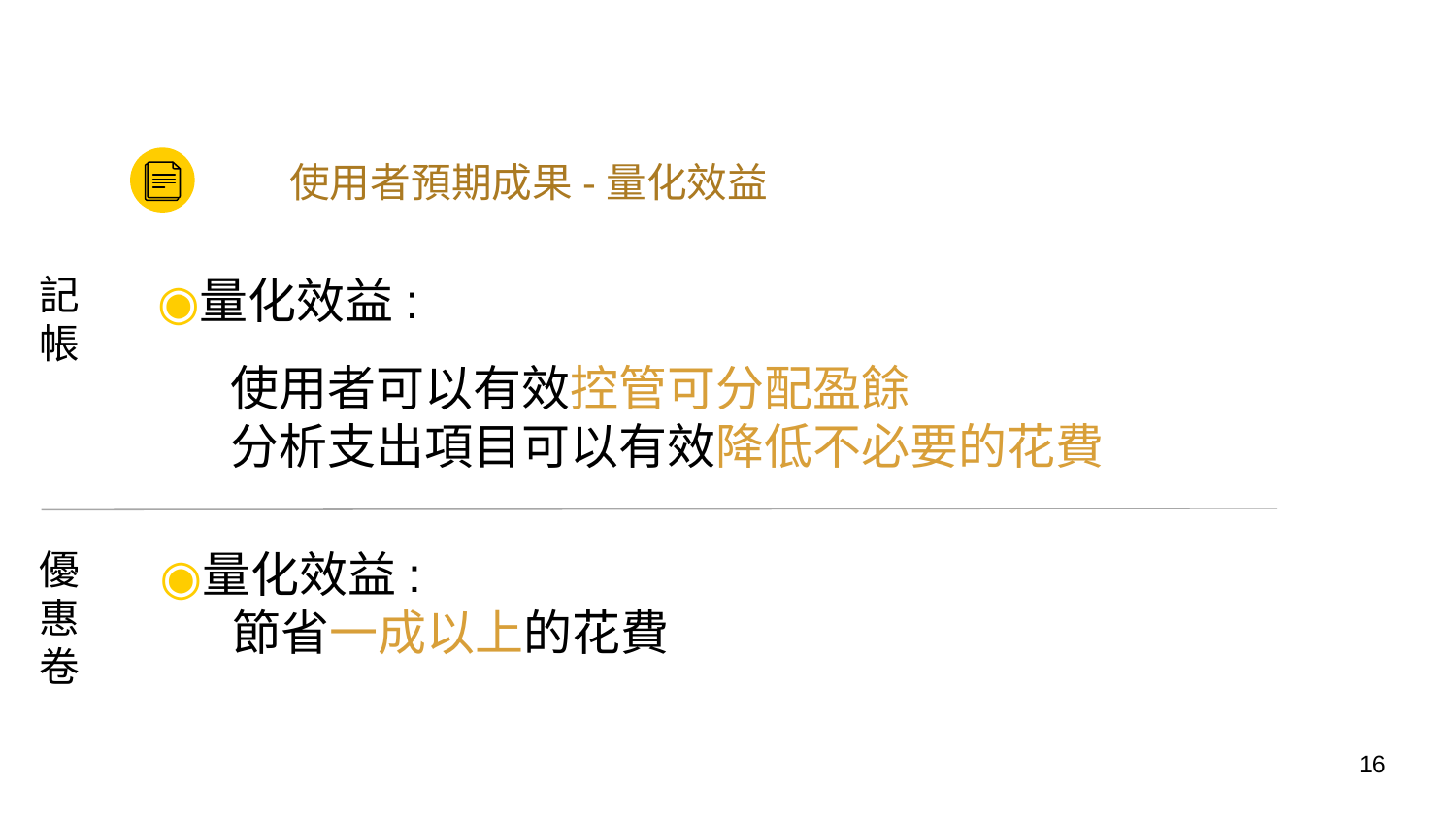

# 使用者預期成果-量化效益

記
帳
量化效益:
使用者可以有效控管可分配盈餘
分析支出項目可以有效降低不必要的花費

優惠卷
量化效益:
節省一成以上的花費
16